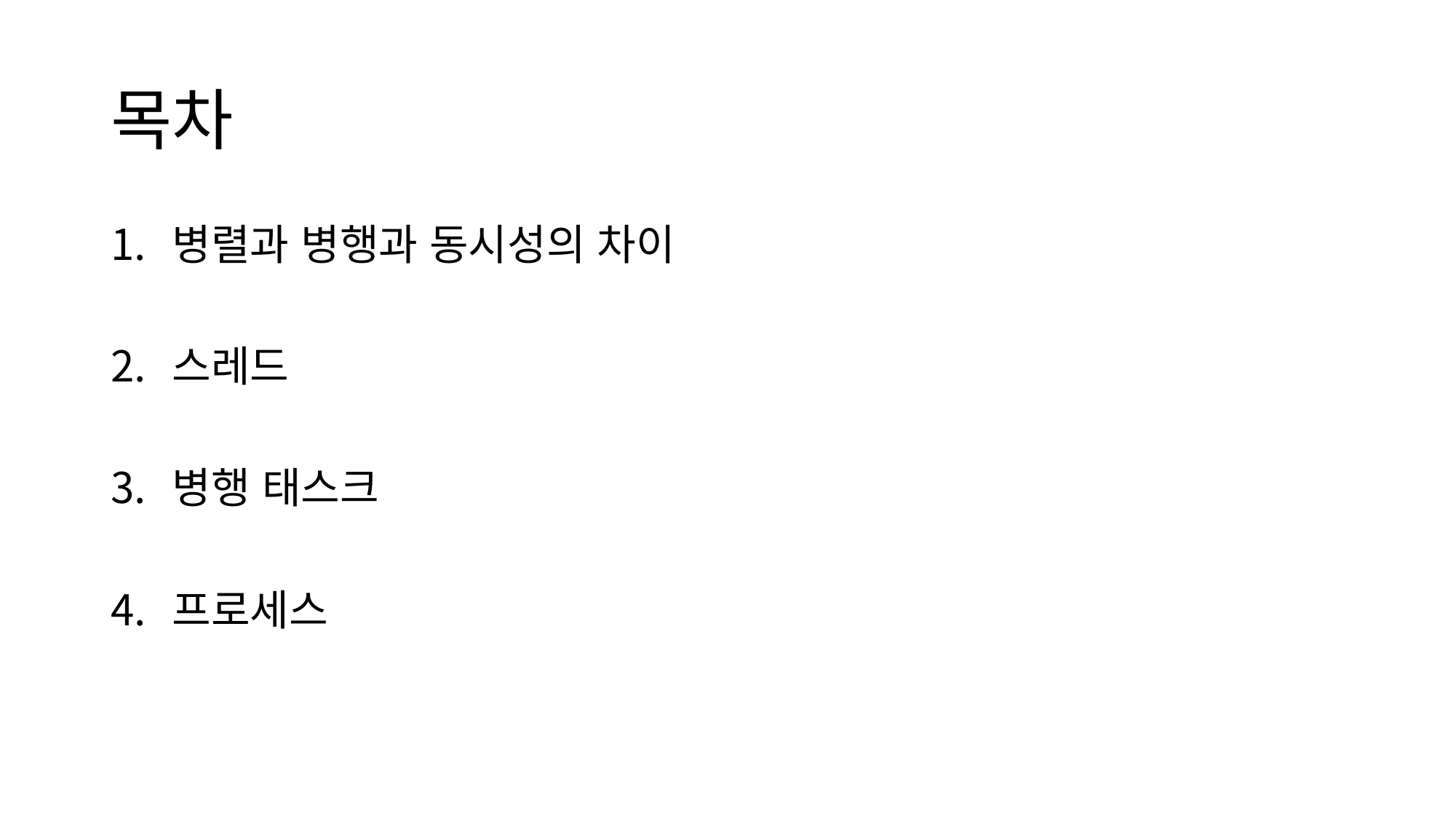

# 목차
병렬과 병행과 동시성의 차이

스레드

병행 태스크

프로세스